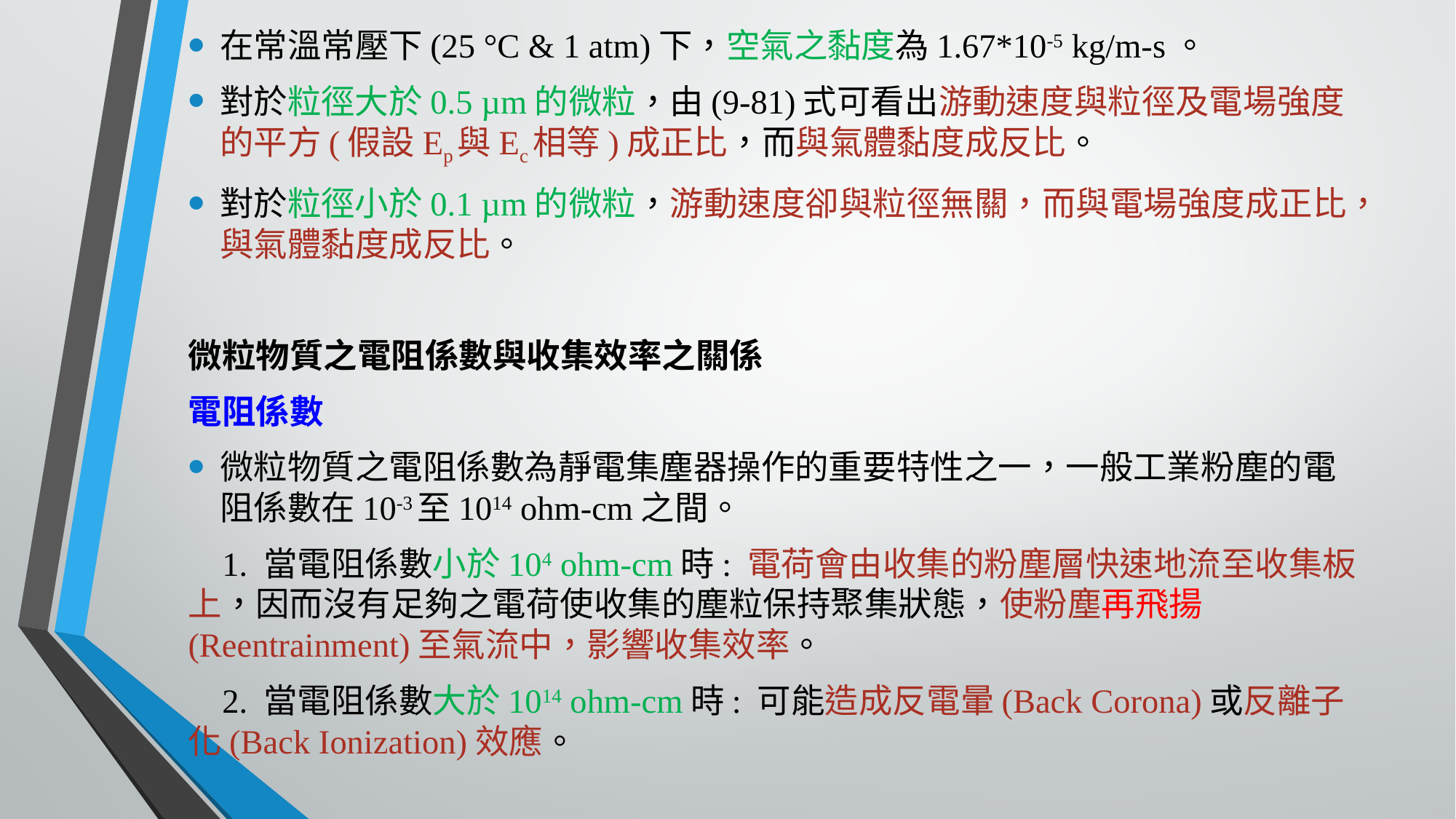

在常溫常壓下(25 °C & 1 atm)下，空氣之黏度為1.67*10-5 kg/m-s。
對於粒徑大於0.5 µm的微粒，由(9-81)式可看出游動速度與粒徑及電場強度的平方(假設Ep與Ec相等)成正比，而與氣體黏度成反比。
對於粒徑小於0.1 µm的微粒，游動速度卻與粒徑無關，而與電場強度成正比，與氣體黏度成反比。

微粒物質之電阻係數與收集效率之關係
電阻係數
微粒物質之電阻係數為靜電集塵器操作的重要特性之一，一般工業粉塵的電阻係數在10-3至1014 ohm-cm之間。
    1. 當電阻係數小於104 ohm-cm時: 電荷會由收集的粉塵層快速地流至收集板上，因而沒有足夠之電荷使收集的塵粒保持聚集狀態，使粉塵再飛揚(Reentrainment)至氣流中，影響收集效率。
    2. 當電阻係數大於1014 ohm-cm時: 可能造成反電暈(Back Corona)或反離子化(Back Ionization)效應。